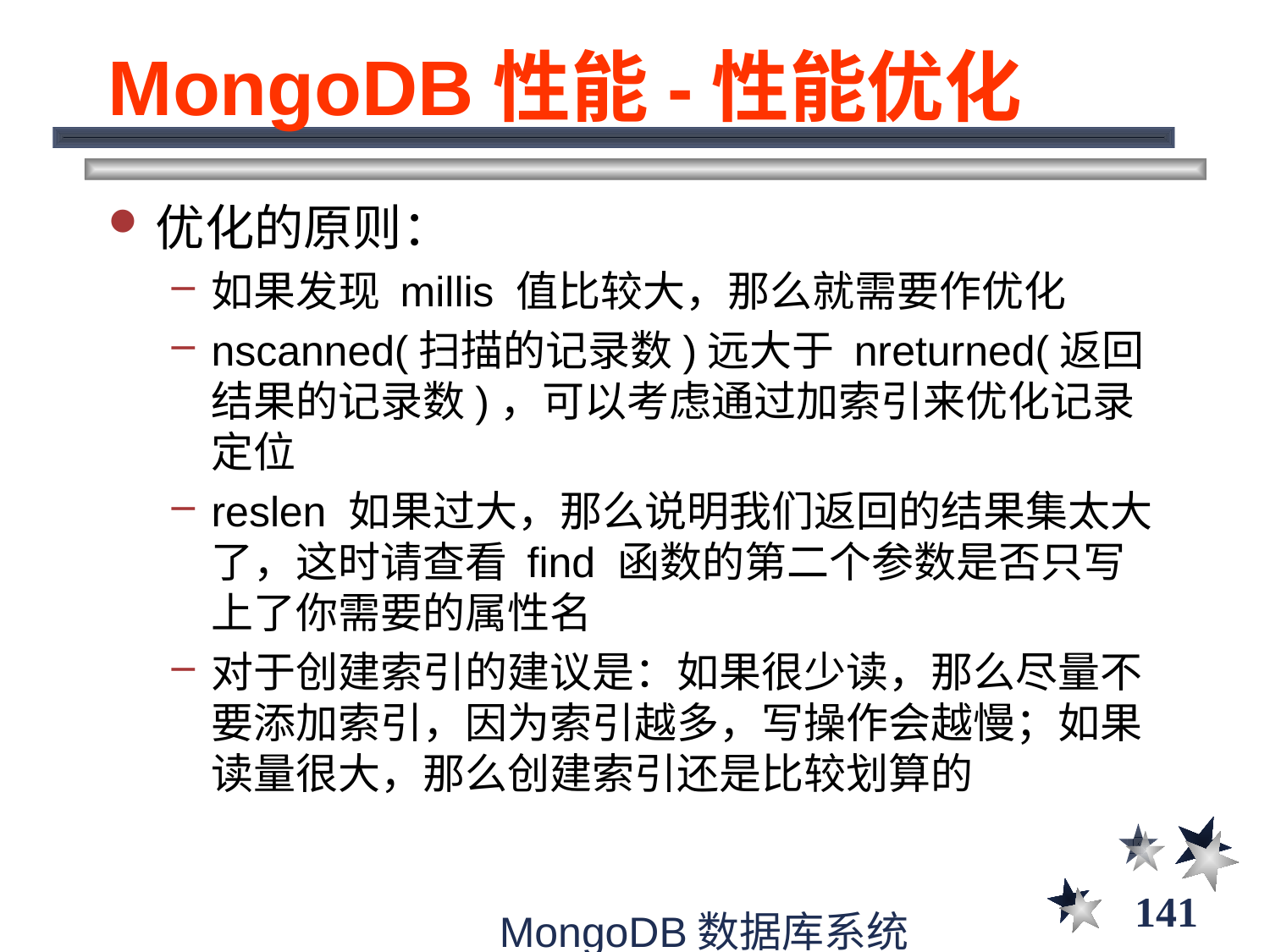

# MongoDB性能-性能优化
优化的原则：
如果发现 millis 值比较大，那么就需要作优化
nscanned(扫描的记录数)远大于 nreturned(返回结果的记录数)，可以考虑通过加索引来优化记录定位
reslen 如果过大，那么说明我们返回的结果集太大了，这时请查看 find 函数的第二个参数是否只写上了你需要的属性名
对于创建索引的建议是：如果很少读，那么尽量不要添加索引，因为索引越多，写操作会越慢；如果读量很大，那么创建索引还是比较划算的
141
MongoDB数据库系统